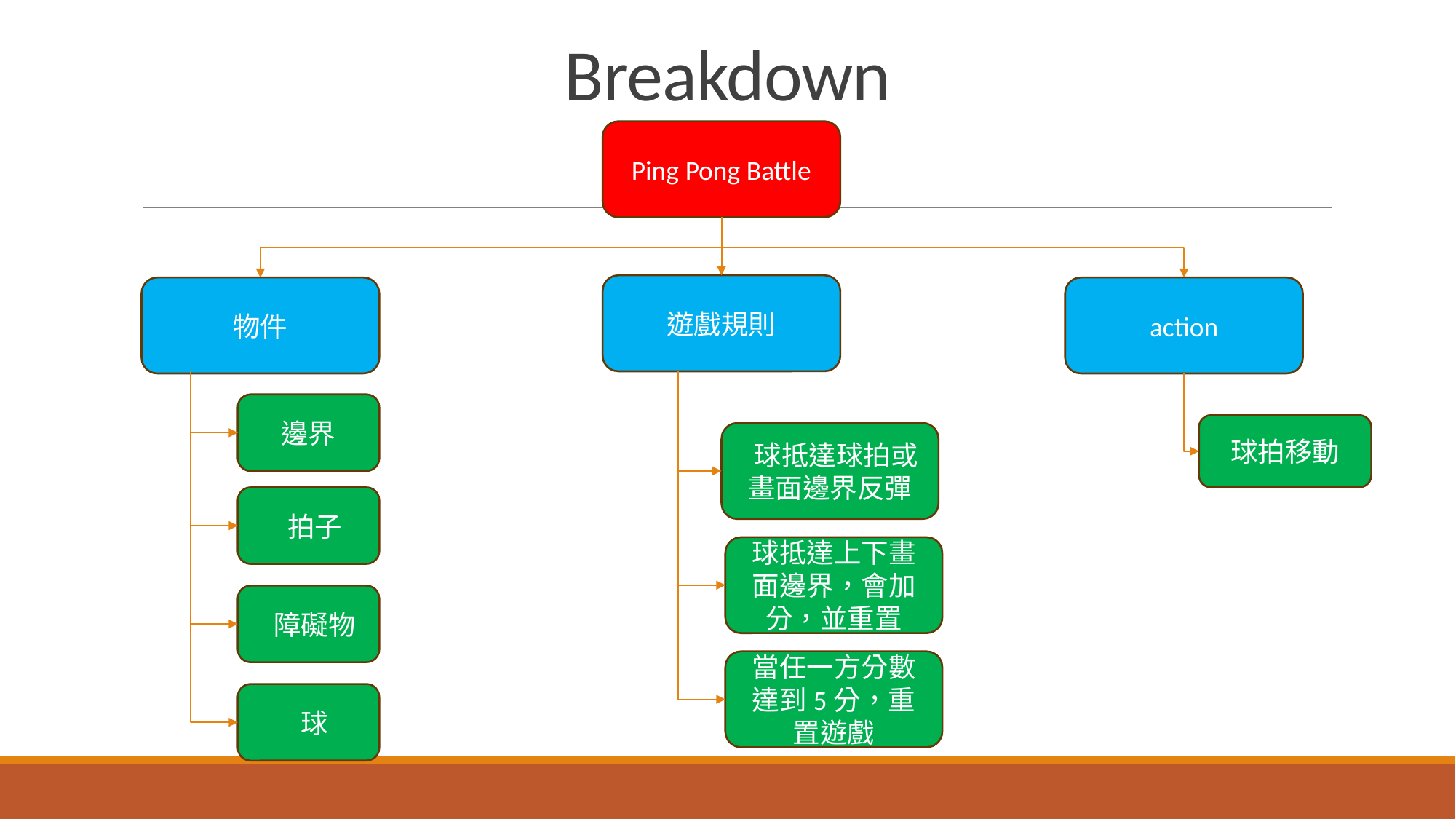

# Breakdown
Ping Pong Battle
遊戲規則
action
物件
邊界
球拍移動
 球抵達球拍或畫面邊界反彈
 拍子
球抵達上下畫面邊界，會加分，並重置
 障礙物
當任一方分數達到5分，重置遊戲
 球